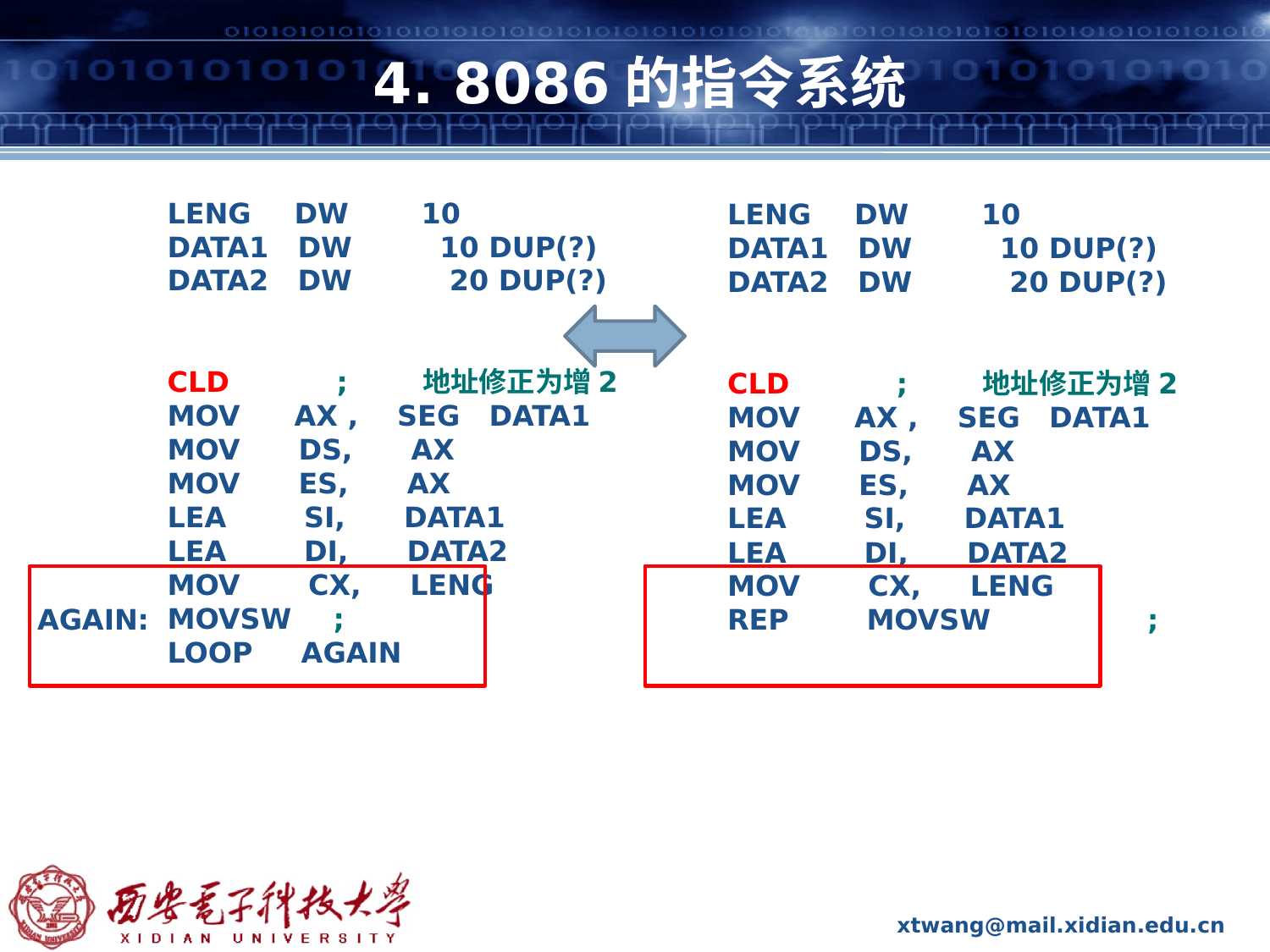

# 4. 8086的指令系统
LENG 	DW	10
DATA1   DW         10 DUP(?)
DATA2   DW          20 DUP(?)

CLD           ;       地址修正为增2
MOV	AX ,    SEG   DATA1
MOV      DS,      AX
MOV      ES,      AX
LEA        SI,      DATA1
LEA        DI,      DATA2
MOV       CX,     LENG
MOVSW	    ;
LOOP     AGAIN

LENG 	DW	10
DATA1   DW         10 DUP(?)
DATA2   DW          20 DUP(?)

CLD           ;       地址修正为增2
MOV	AX ,    SEG   DATA1
MOV      DS,      AX
MOV      ES,      AX
LEA        SI,      DATA1
LEA        DI,      DATA2
MOV       CX,     LENG
REP        MOVSW	    ;

AGAIN: